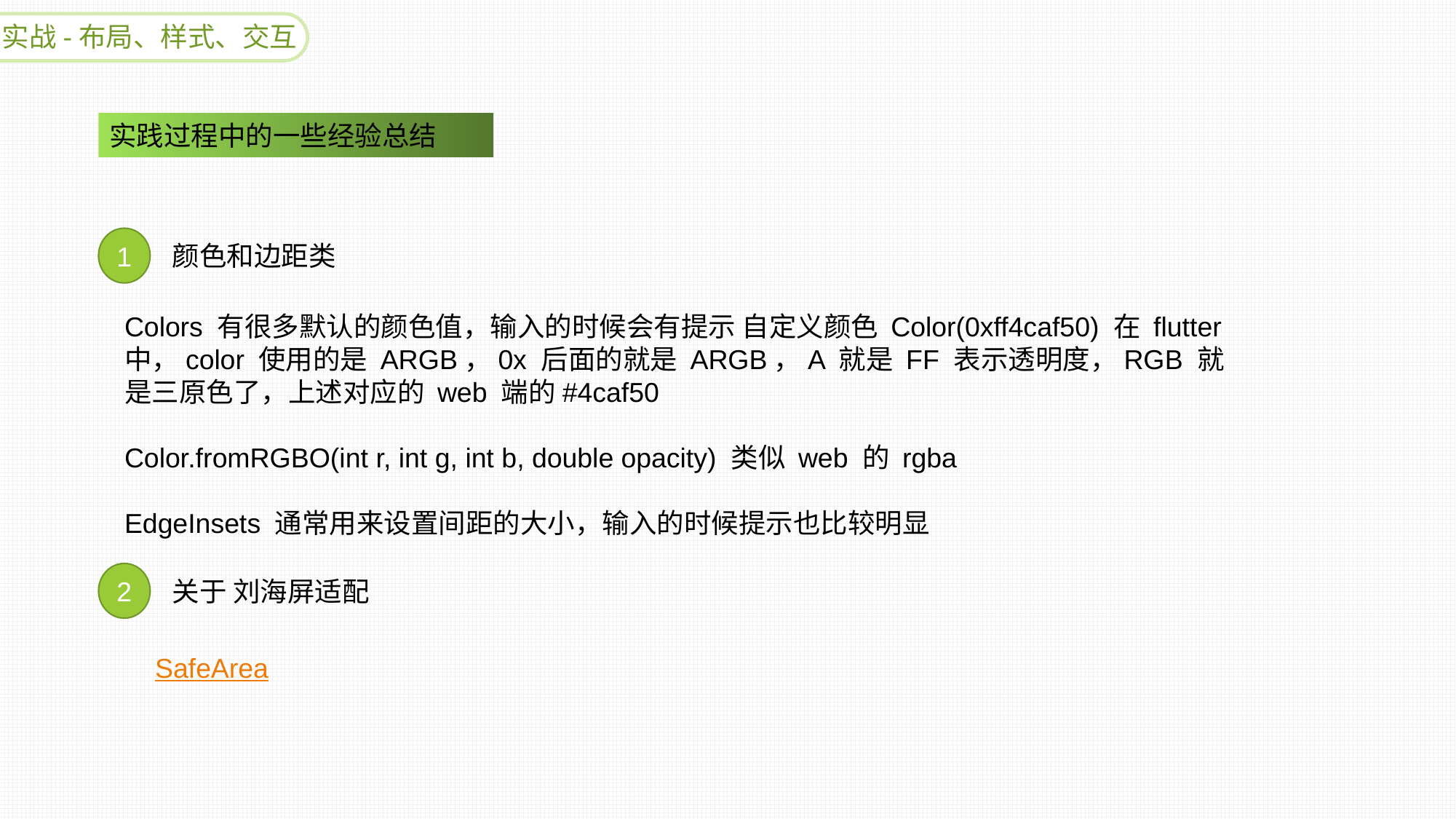

实战-布局、样式、交互
实践过程中的一些经验总结
1
颜色和边距类
Colors 有很多默认的颜色值，输入的时候会有提示 自定义颜色 Color(0xff4caf50) 在 flutter 中，color 使用的是 ARGB，0x 后面的就是 ARGB，A 就是 FF 表示透明度，RGB 就是三原色了，上述对应的 web 端的#4caf50

Color.fromRGBO(int r, int g, int b, double opacity) 类似 web 的 rgba

EdgeInsets 通常用来设置间距的大小，输入的时候提示也比较明显
2
关于 刘海屏适配
SafeArea